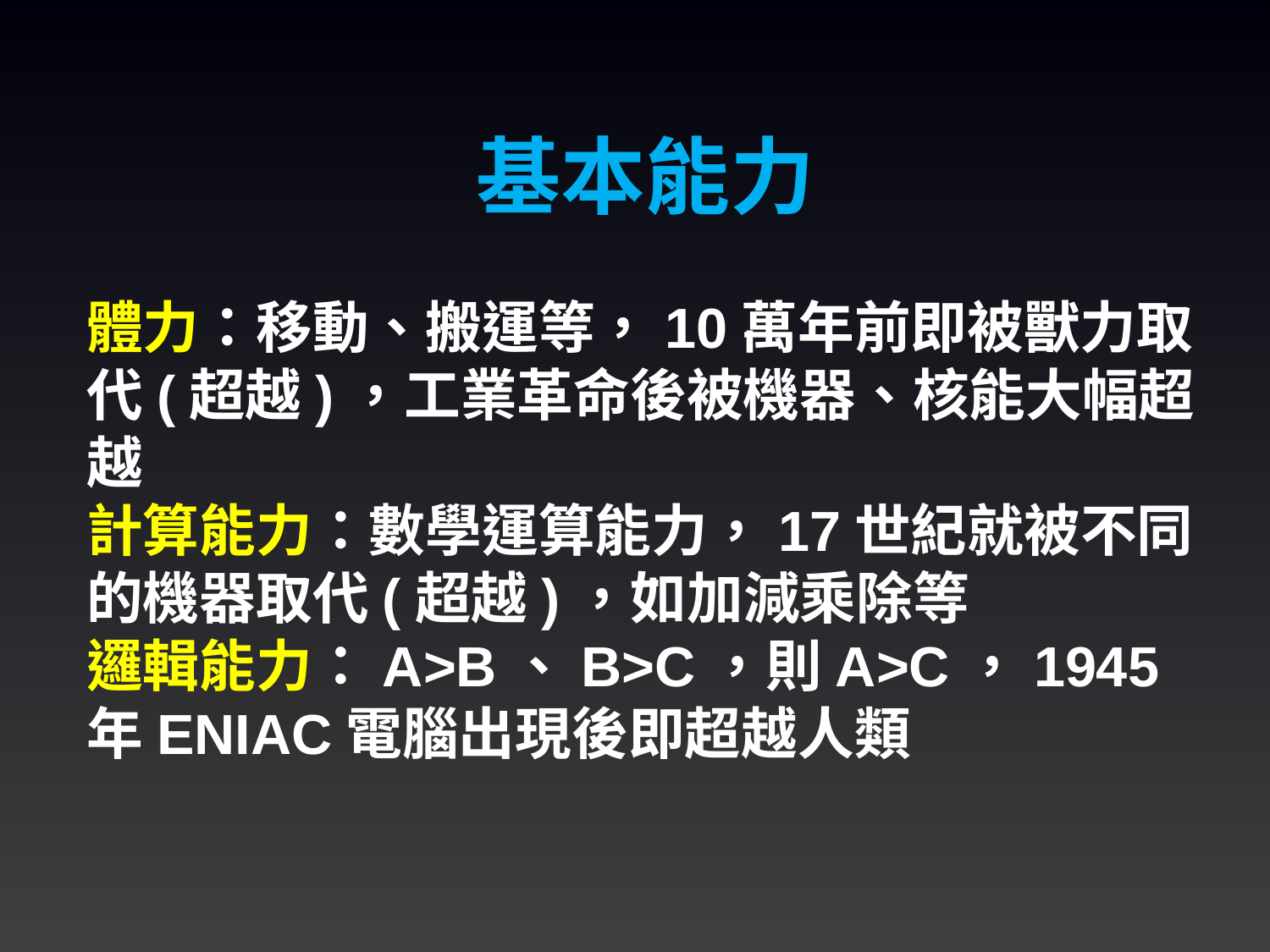

基本能力
體力：移動、搬運等，10萬年前即被獸力取代(超越)，工業革命後被機器、核能大幅超越
計算能力：數學運算能力，17世紀就被不同的機器取代(超越)，如加減乘除等
邏輯能力：A>B、B>C，則A>C，1945年ENIAC電腦出現後即超越人類